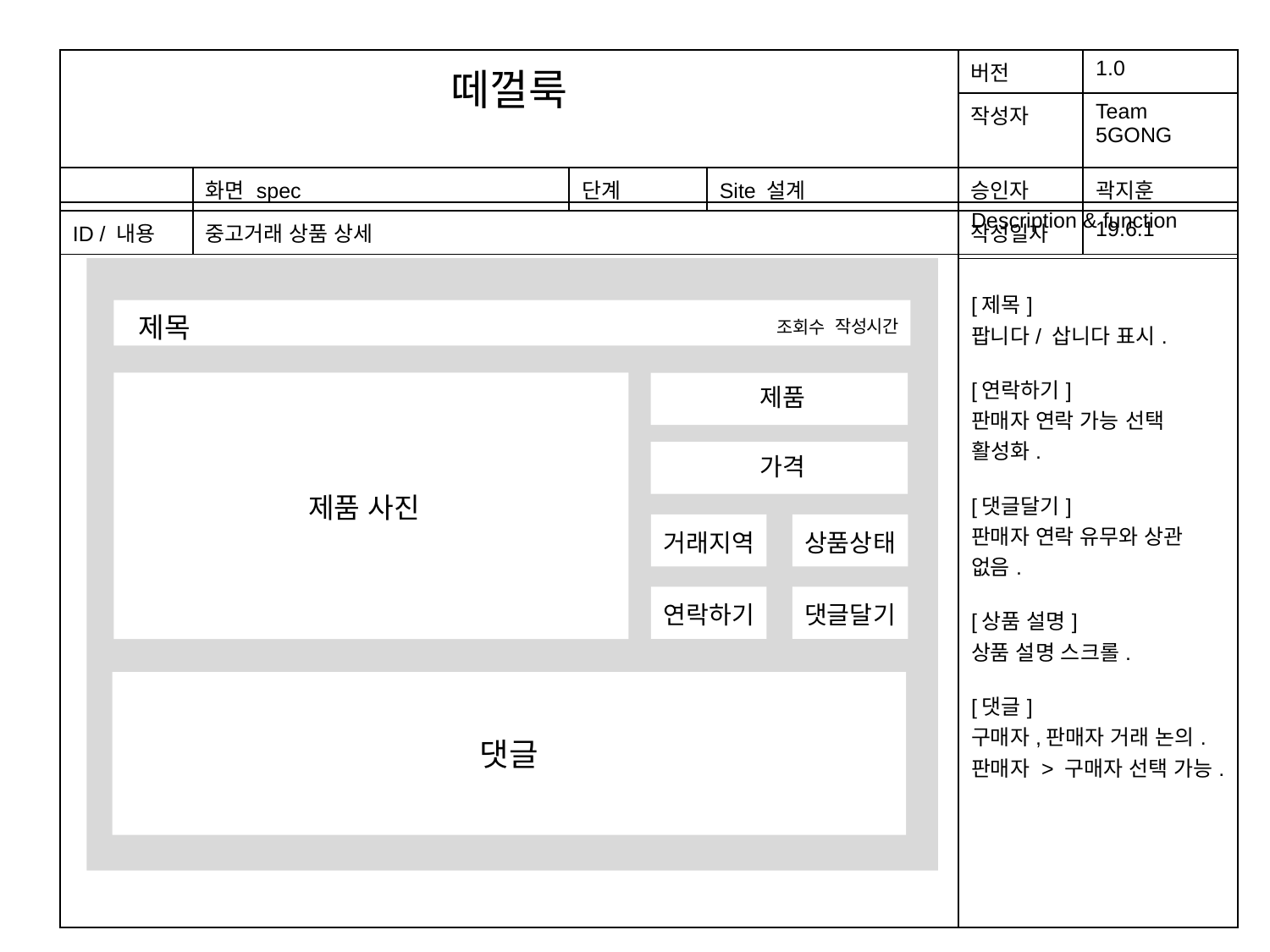

| 떼껄룩 |  |  |  | 버전 | 1.0 |
| --- | --- | --- | --- | --- | --- |
|  |  |  |  | 작성자 | Team 5GONG |
|  | 화면 spec | 단계 | Site 설계 | 승인자 | 곽지훈 |
| ID / 내용 | 중고거래 상품 상세 |  |  | 작성일자 | 19.6.1 |
|  | Description & function |
| --- | --- |
|  | [제목] 팝니다/ 삽니다 표시. [연락하기] 판매자 연락 가능 선택 활성화. [댓글달기] 판매자 연락 유무와 상관 없음. [상품 설명] 상품 설명 스크롤. [댓글] 구매자,판매자 거래 논의. 판매자 > 구매자 선택 가능. |

제목
작성시간
조회수

제품

가격
제품 사진

거래지역
상품상태

연락하기
댓글달기

댓글